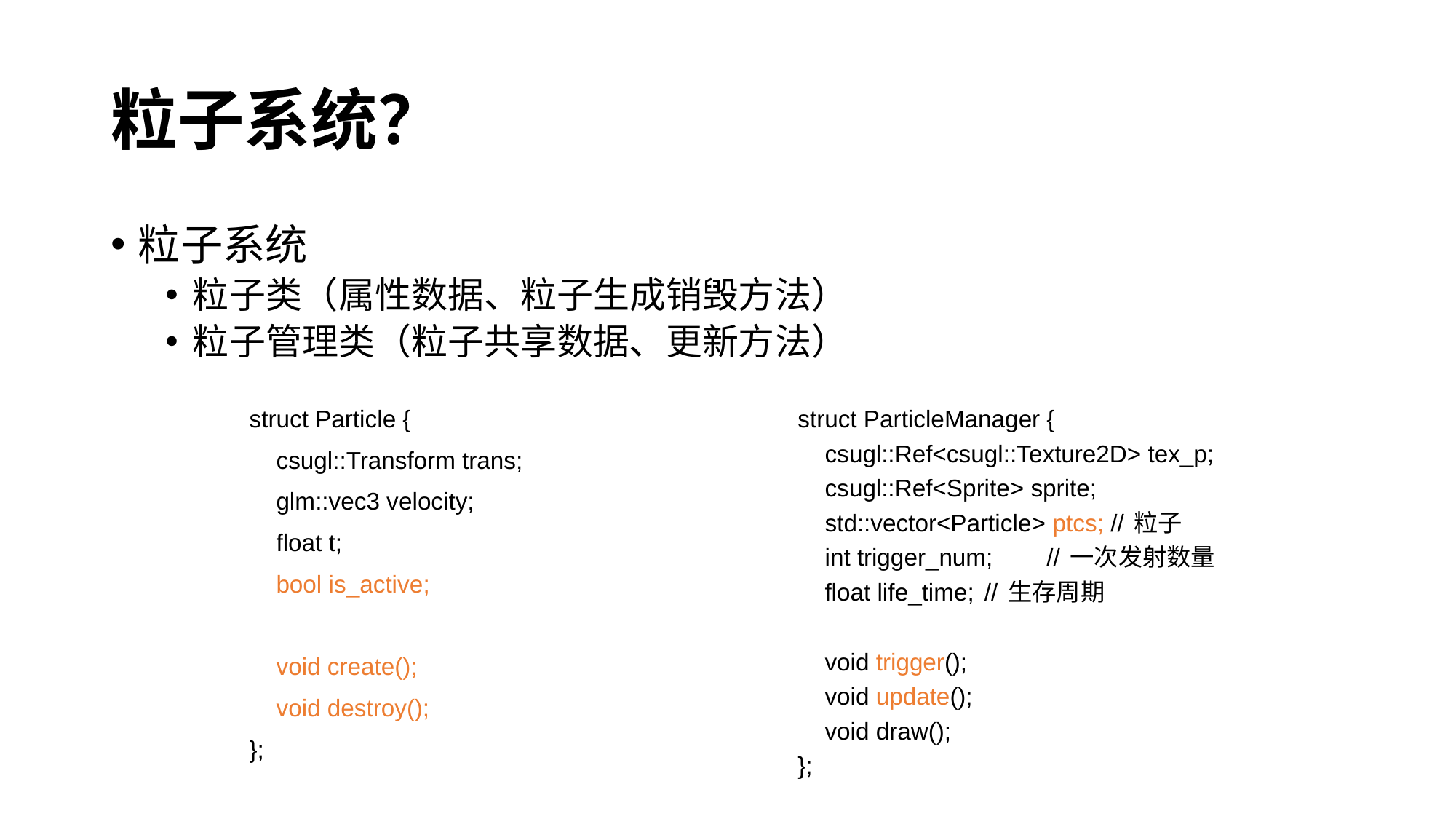

# 粒子系统？
粒子系统
粒子类（属性数据、粒子生成销毁方法）
粒子管理类（粒子共享数据、更新方法）
struct Particle {
    csugl::Transform trans;
    glm::vec3 velocity;
    float t;
    bool is_active;

    void create();
    void destroy();
};
struct ParticleManager {
    csugl::Ref<csugl::Texture2D> tex_p;
    csugl::Ref<Sprite> sprite;
    std::vector<Particle> ptcs; // 粒子
    int trigger_num; 	// 一次发射数量
    float life_time;	// 生存周期

    void trigger();
    void update();
    void draw();
};